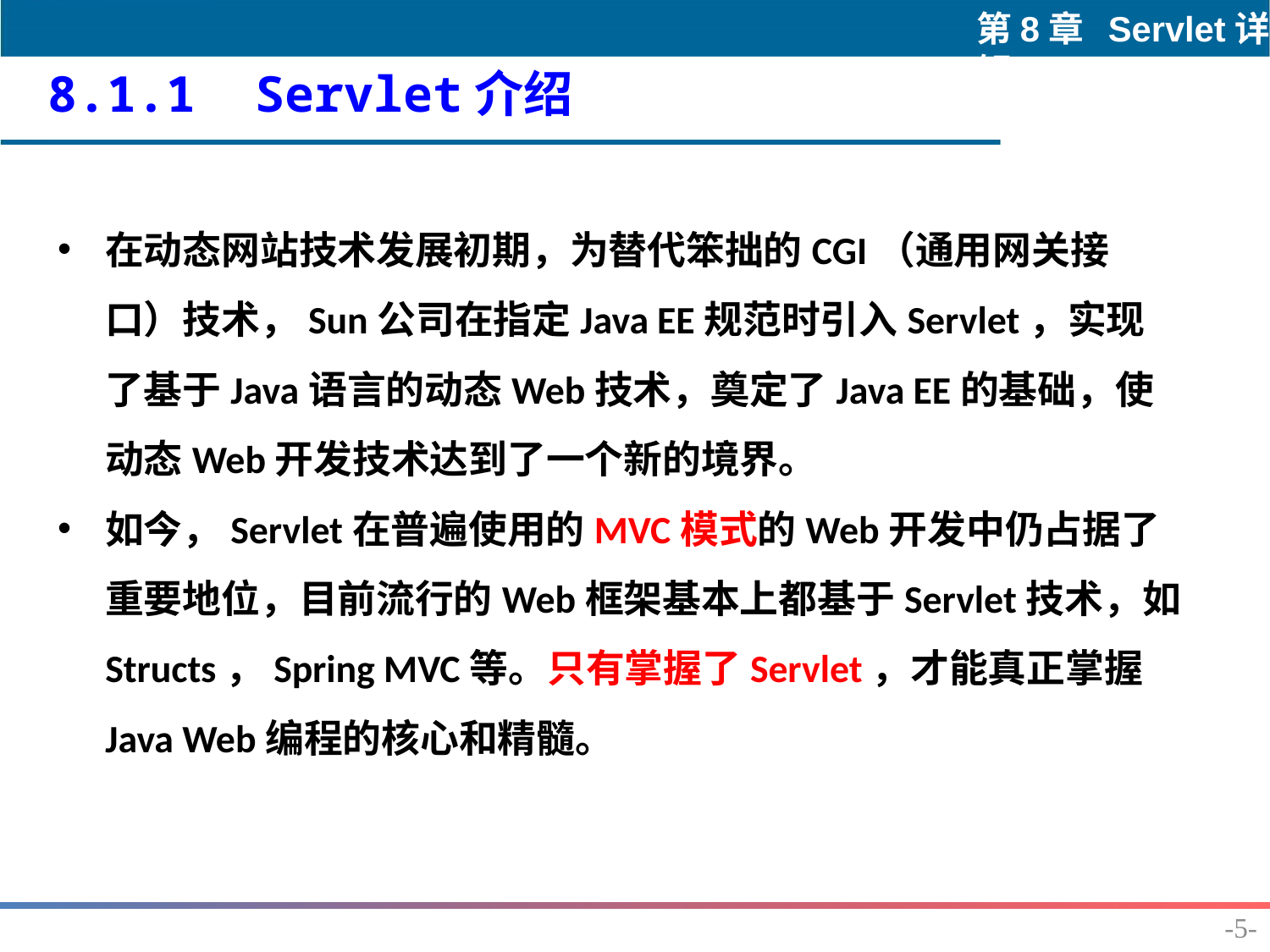

8.1.1  Servlet介绍
在动态网站技术发展初期，为替代笨拙的CGI（通用网关接口）技术，Sun公司在指定Java EE规范时引入Servlet，实现了基于Java语言的动态Web技术，奠定了Java EE的基础，使动态Web开发技术达到了一个新的境界。
如今，Servlet在普遍使用的MVC模式的Web开发中仍占据了重要地位，目前流行的Web框架基本上都基于Servlet技术，如Structs，Spring MVC等。只有掌握了Servlet，才能真正掌握Java Web编程的核心和精髓。
-5-